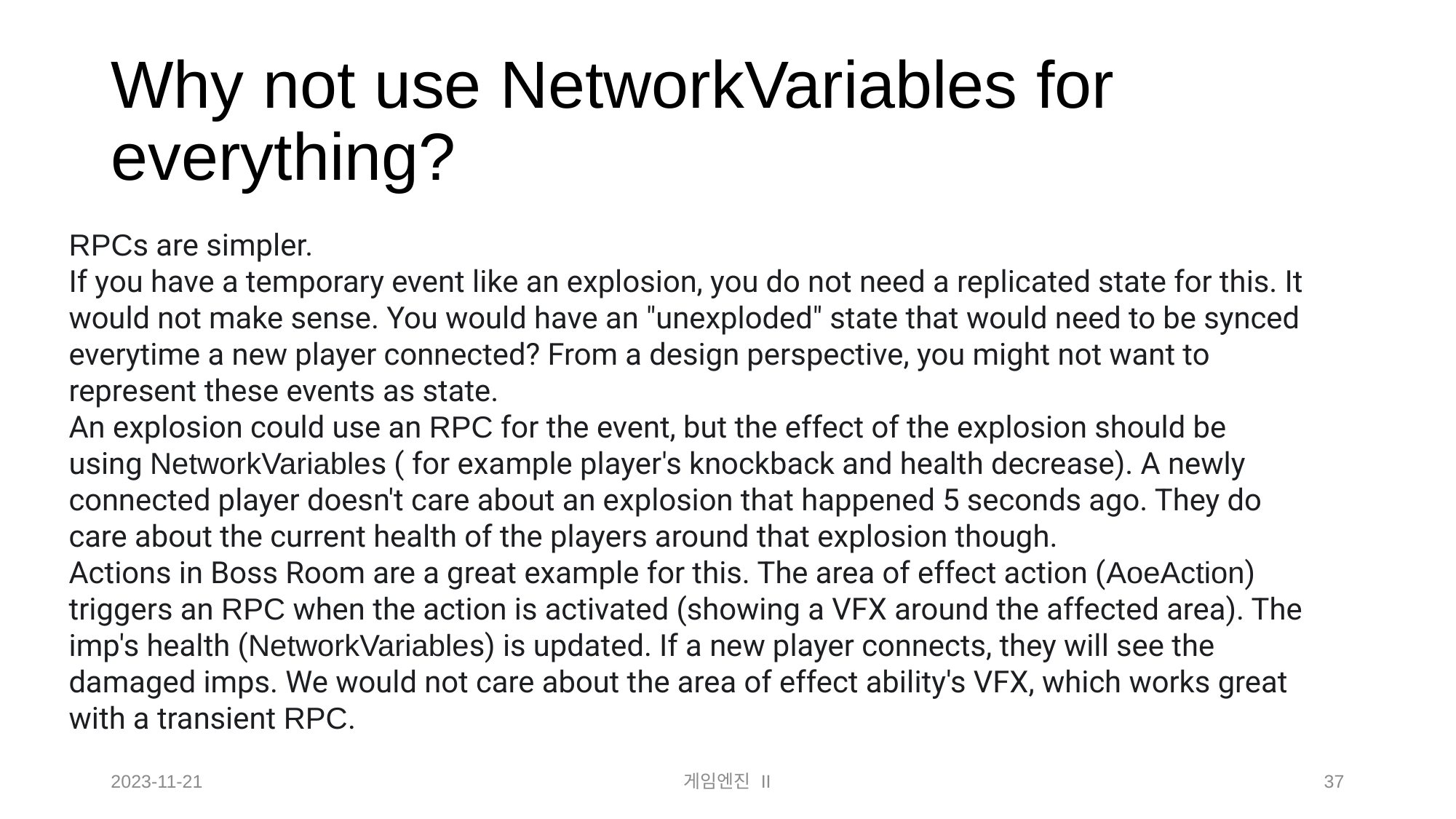

# Why not use NetworkVariables for everything?
RPCs are simpler.
If you have a temporary event like an explosion, you do not need a replicated state for this. It would not make sense. You would have an "unexploded" state that would need to be synced everytime a new player connected? From a design perspective, you might not want to represent these events as state.
An explosion could use an RPC for the event, but the effect of the explosion should be using NetworkVariables ( for example player's knockback and health decrease). A newly connected player doesn't care about an explosion that happened 5 seconds ago. They do care about the current health of the players around that explosion though.
Actions in Boss Room are a great example for this. The area of effect action (AoeAction) triggers an RPC when the action is activated (showing a VFX around the affected area). The imp's health (NetworkVariables) is updated. If a new player connects, they will see the damaged imps. We would not care about the area of effect ability's VFX, which works great with a transient RPC.
2023-11-21
게임엔진 II
37